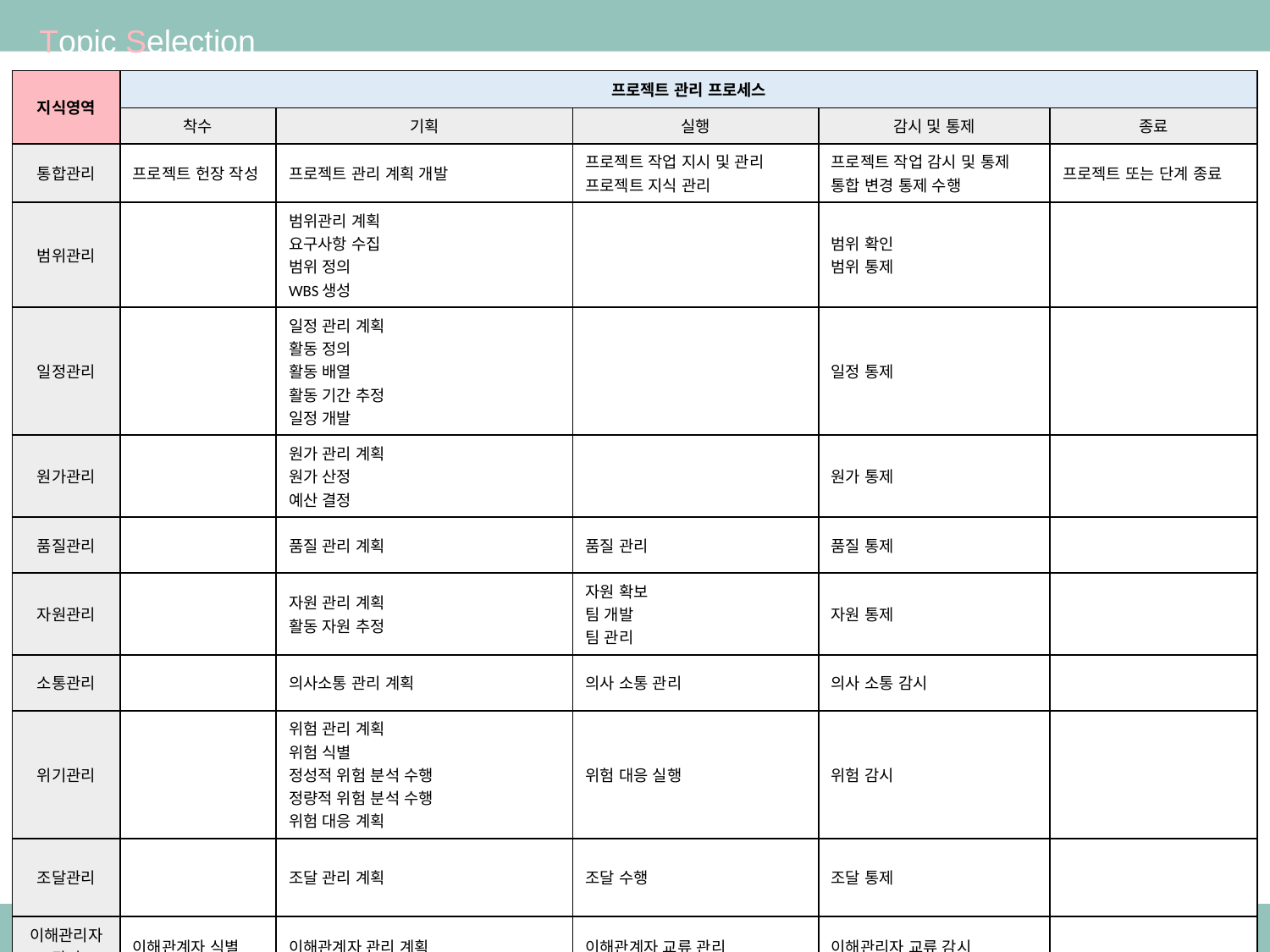

Topic Selection
| 지식영역 | 프로젝트 관리 프로세스 |  |  |  |  |
| --- | --- | --- | --- | --- | --- |
|  | 착수 | 기획 | 실행 | 감시 및 통제 | 종료 |
| 통합관리 | 프로젝트 헌장 작성 | 프로젝트 관리 계획 개발 | 프로젝트 작업 지시 및 관리 프로젝트 지식 관리 | 프로젝트 작업 감시 및 통제 통합 변경 통제 수행 | 프로젝트 또는 단계 종료 |
| 범위관리 |  | 범위관리 계획 요구사항 수집 범위 정의 WBS생성 |  | 범위 확인 범위 통제 |  |
| 일정관리 |  | 일정 관리 계획 활동 정의 활동 배열 활동 기간 추정 일정 개발 |  | 일정 통제 |  |
| 원가관리 |  | 원가 관리 계획 원가 산정 예산 결정 |  | 원가 통제 |  |
| 품질관리 |  | 품질 관리 계획 | 품질 관리 | 품질 통제 |  |
| 자원관리 |  | 자원 관리 계획 활동 자원 추정 | 자원 확보 팀 개발 팀 관리 | 자원 통제 |  |
| 소통관리 |  | 의사소통 관리 계획 | 의사 소통 관리 | 의사 소통 감시 |  |
| 위기관리 |  | 위험 관리 계획 위험 식별 정성적 위험 분석 수행 정량적 위험 분석 수행 위험 대응 계획 | 위험 대응 실행 | 위험 감시 |  |
| 조달관리 |  | 조달 관리 계획 | 조달 수행 | 조달 통제 |  |
| 이해관리자 관리 | 이해관계자 식별 | 이해관계자 관리 계획 | 이해관계자 교류 관리 | 이해관리자 교류 감시 |  |